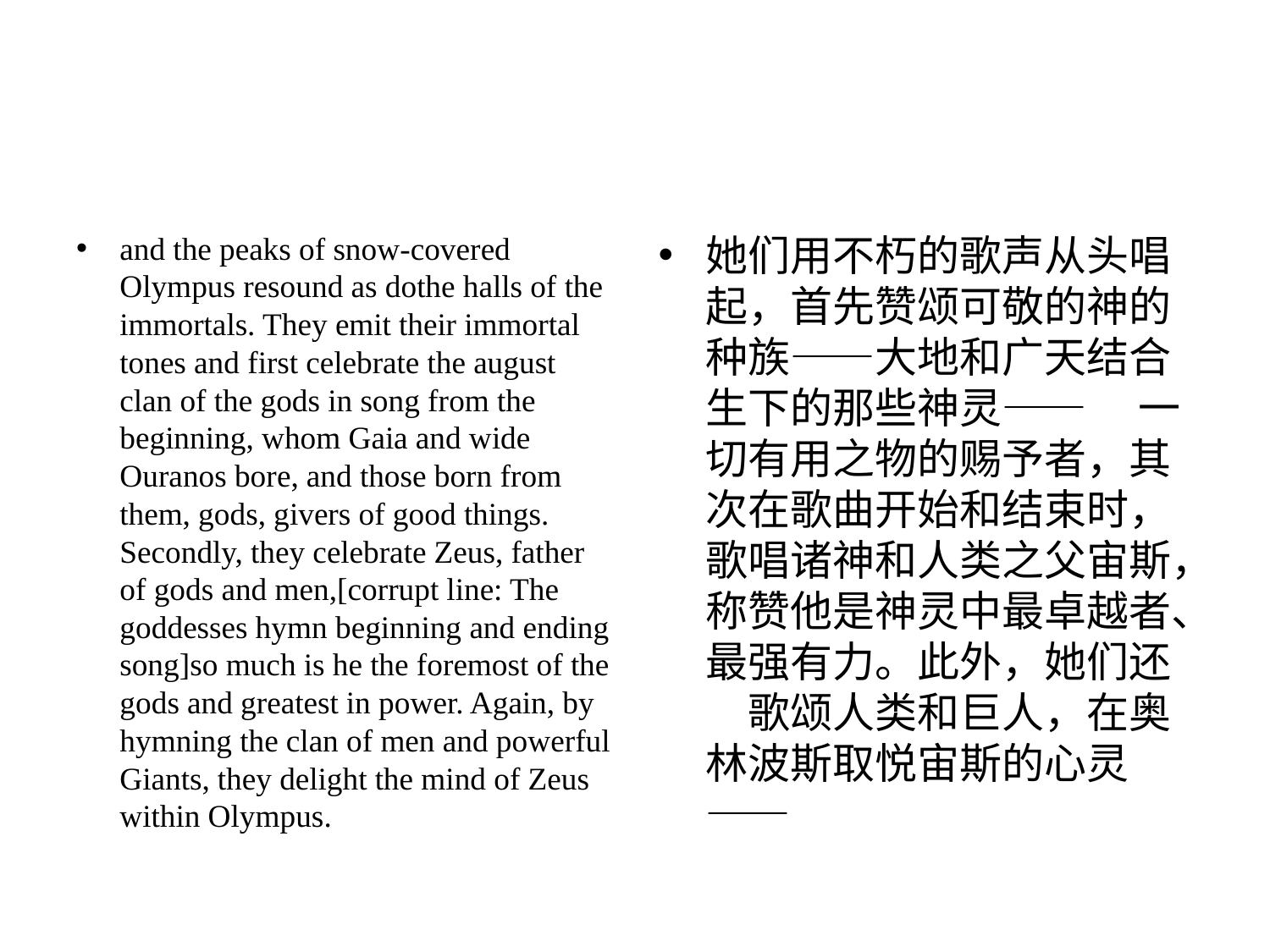

#
and the peaks of snow-covered Olympus resound as dothe halls of the immortals. They emit their immortal tones and first celebrate the august clan of the gods in song from the beginning, whom Gaia and wide Ouranos bore, and those born from them, gods, givers of good things. Secondly, they celebrate Zeus, father of gods and men,[corrupt line: The goddesses hymn beginning and ending song]so much is he the foremost of the gods and greatest in power. Again, by hymning the clan of men and powerful Giants, they delight the mind of Zeus within Olympus.
她们⽤不朽的歌声从头唱起，⾸先赞颂可敬的神的种族——⼤地和⼴天结合⽣下的那些神灵—— 　⼀切有⽤之物的赐予者，其次在歌曲开始和结束时，歌唱诸神和⼈类之⽗宙斯，称赞他是神灵中最卓越者、最强有⼒。此外，她们还 　歌颂⼈类和巨⼈，在奥林波斯取悦宙斯的⼼灵——